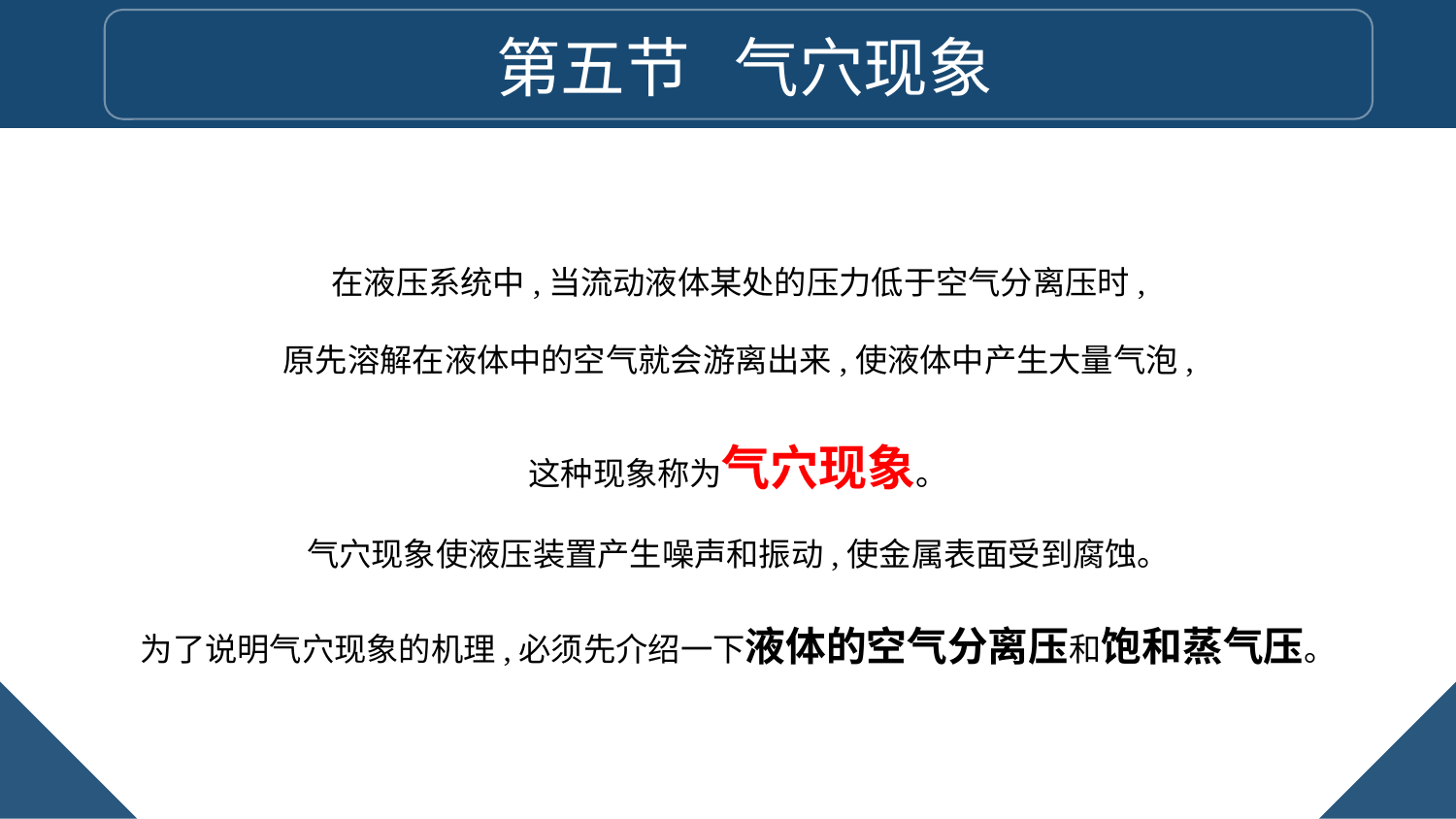

第五节   气穴现象
在液压系统中,当流动液体某处的压力低于空气分离压时,
原先溶解在液体中的空气就会游离出来,使液体中产生大量气泡,
这种现象称为气穴现象。
气穴现象使液压装置产生噪声和振动,使金属表面受到腐蚀。
为了说明气穴现象的机理,必须先介绍一下液体的空气分离压和饱和蒸气压。